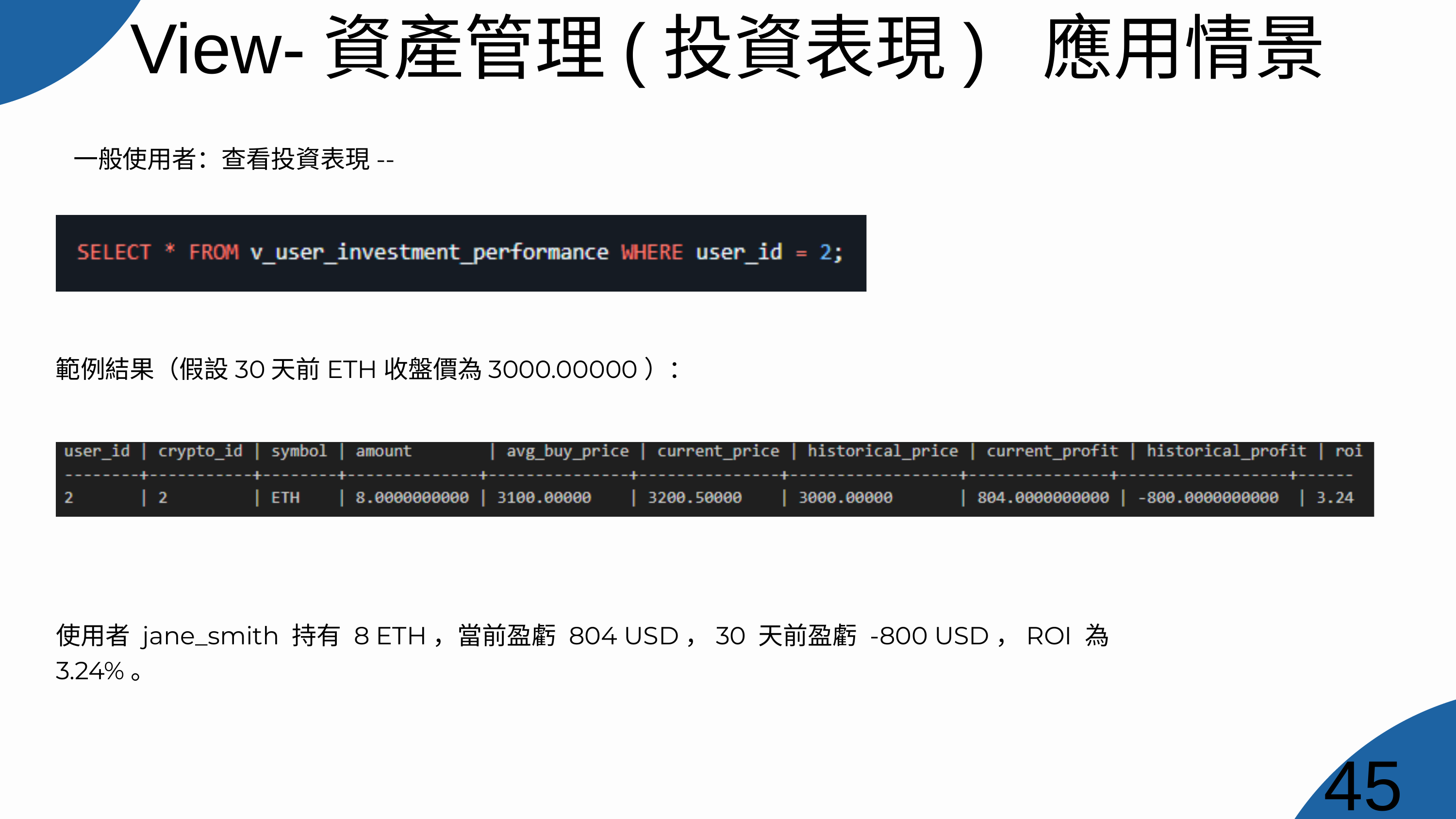

View-資產管理(投資表現)  應用情景
一般使用者：查看投資表現--

範例結果（假設30天前ETH收盤價為3000.00000）：

使用者 jane_smith 持有 8 ETH，當前盈虧 804 USD，30 天前盈虧 -800 USD，ROI 為 3.24%。

45